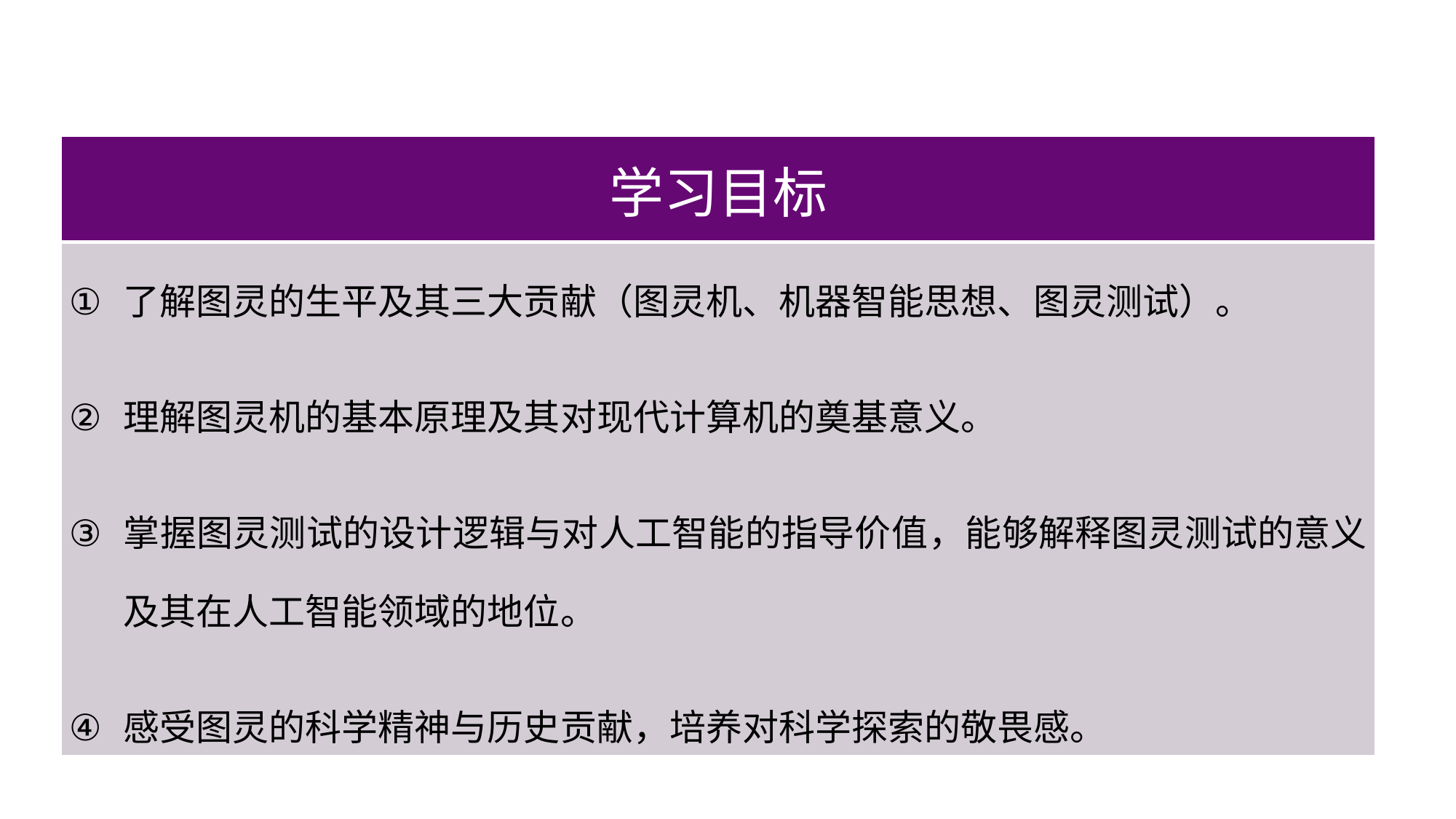

| 学习目标 |
| --- |
| 了解图灵的生平及其三大贡献（图灵机、机器智能思想、图灵测试）。 理解图灵机的基本原理及其对现代计算机的奠基意义。 掌握图灵测试的设计逻辑与对人工智能的指导价值，能够解释图灵测试的意义及其在人工智能领域的地位。 感受图灵的科学精神与历史贡献，培养对科学探索的敬畏感。 |